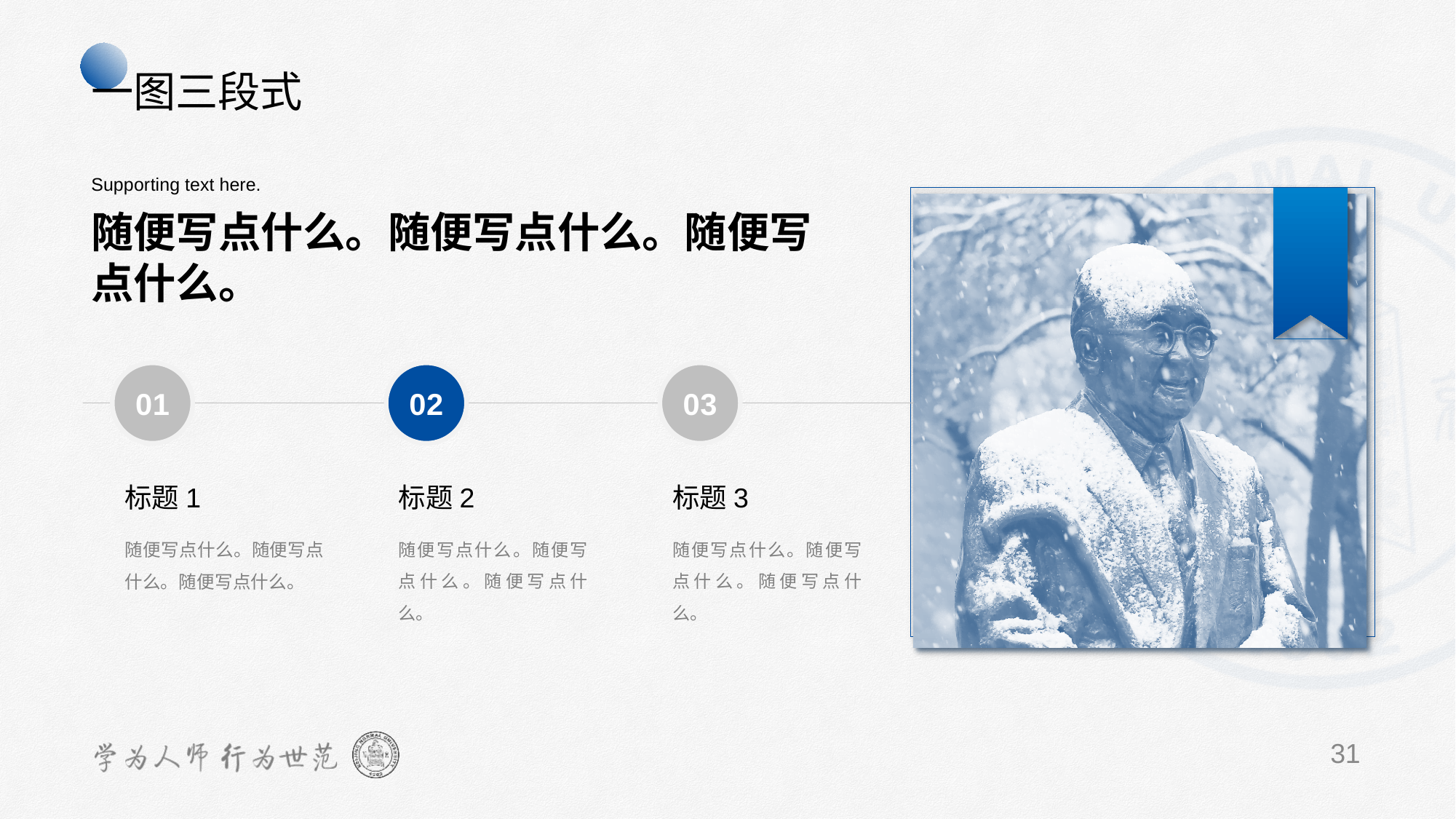

TIP
更改图片：选中图片-Delete-在占位符中插入图片

一图三段式
Suppor ting text here.
随便写点什么。随便写点什么。随便写点什么。

0 1
0 2
0 3
标题1
标题2
标题3
随便写点什么。随便写点什么。随便写点什么。
随便写点什么。随便写点什么。随便写点什么。
随便写点什么。随便写点什么。随便写点什么。